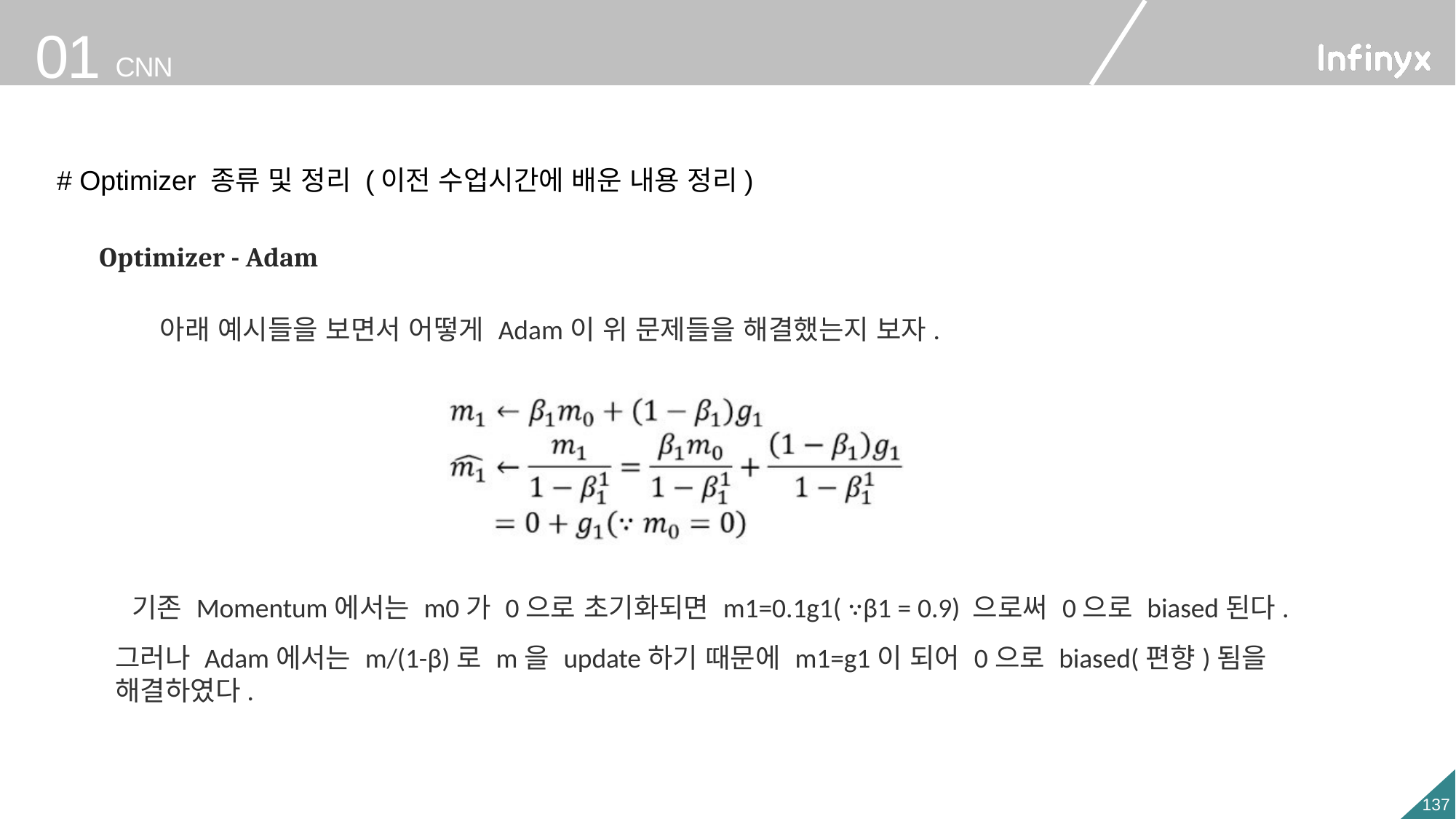

# Optimizer 종류 및 정리 (이전 수업시간에 배운 내용 정리)
Optimizer - Adam
아래 예시들을 보면서 어떻게 Adam이 위 문제들을 해결했는지 보자.

기존 Momentum에서는 m0가 0으로 초기화되면 m1=0.1g1( ∵β1 = 0.9) 으로써 0으로 biased된다.
그러나 Adam에서는 m/(1-β)로 m을 update하기 때문에 m1=g1이 되어 0으로 biased(편향)됨을 해결하였다.